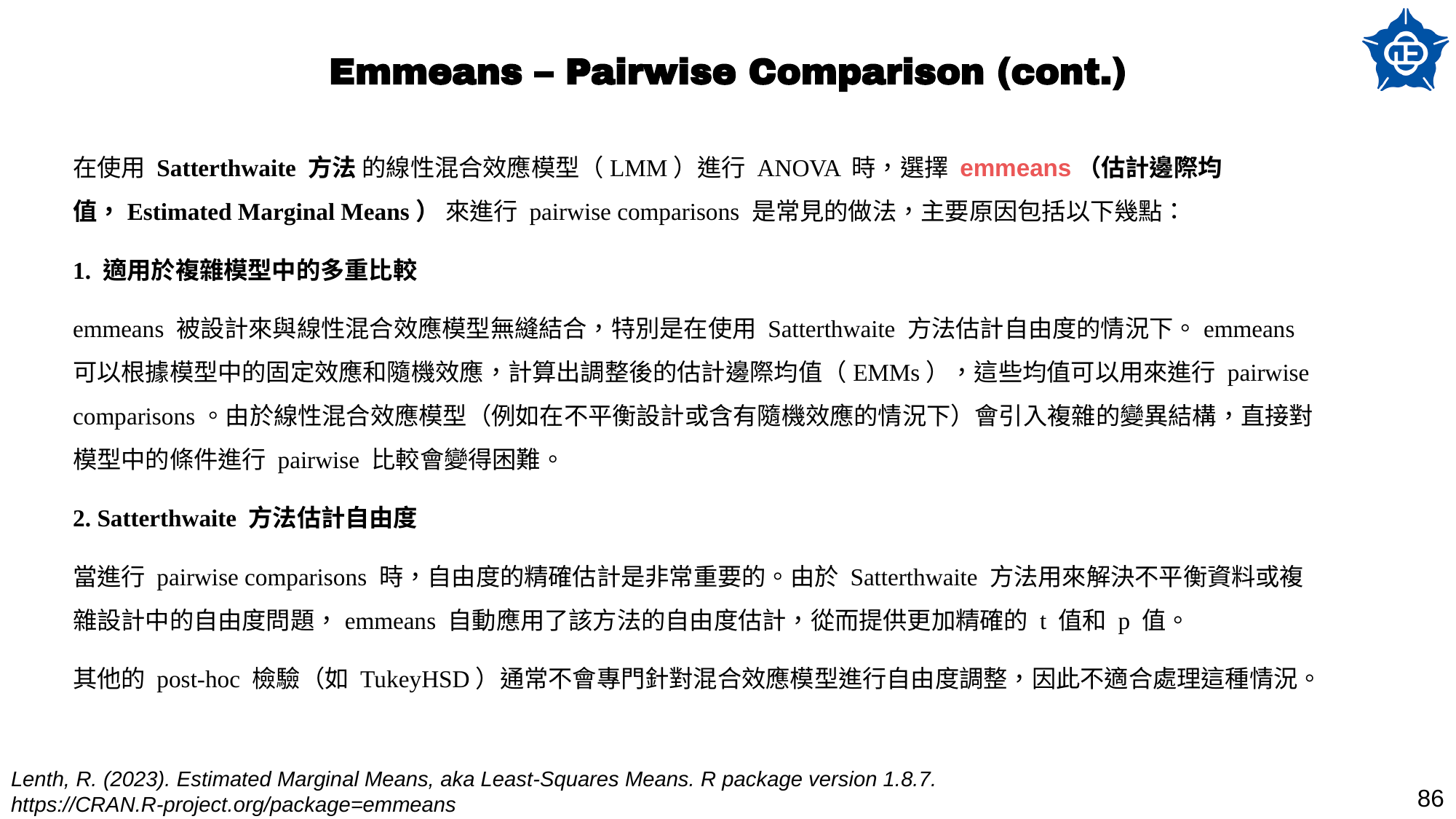

# Emmeans – Pairwise Comparison (cont.)
在使用 Satterthwaite 方法 的線性混合效應模型（LMM）進行 ANOVA 時，選擇 emmeans（估計邊際均值，Estimated Marginal Means） 來進行 pairwise comparisons 是常見的做法，主要原因包括以下幾點：
1. 適用於複雜模型中的多重比較
emmeans 被設計來與線性混合效應模型無縫結合，特別是在使用 Satterthwaite 方法估計自由度的情況下。emmeans 可以根據模型中的固定效應和隨機效應，計算出調整後的估計邊際均值（EMMs），這些均值可以用來進行 pairwise comparisons。由於線性混合效應模型（例如在不平衡設計或含有隨機效應的情況下）會引入複雜的變異結構，直接對模型中的條件進行 pairwise 比較會變得困難。
2. Satterthwaite 方法估計自由度
當進行 pairwise comparisons 時，自由度的精確估計是非常重要的。由於 Satterthwaite 方法用來解決不平衡資料或複雜設計中的自由度問題，emmeans 自動應用了該方法的自由度估計，從而提供更加精確的 t 值和 p 值。
其他的 post-hoc 檢驗（如 TukeyHSD）通常不會專門針對混合效應模型進行自由度調整，因此不適合處理這種情況。
Lenth, R. (2023). Estimated Marginal Means, aka Least-Squares Means. R package version 1.8.7. https://CRAN.R-project.org/package=emmeans
86